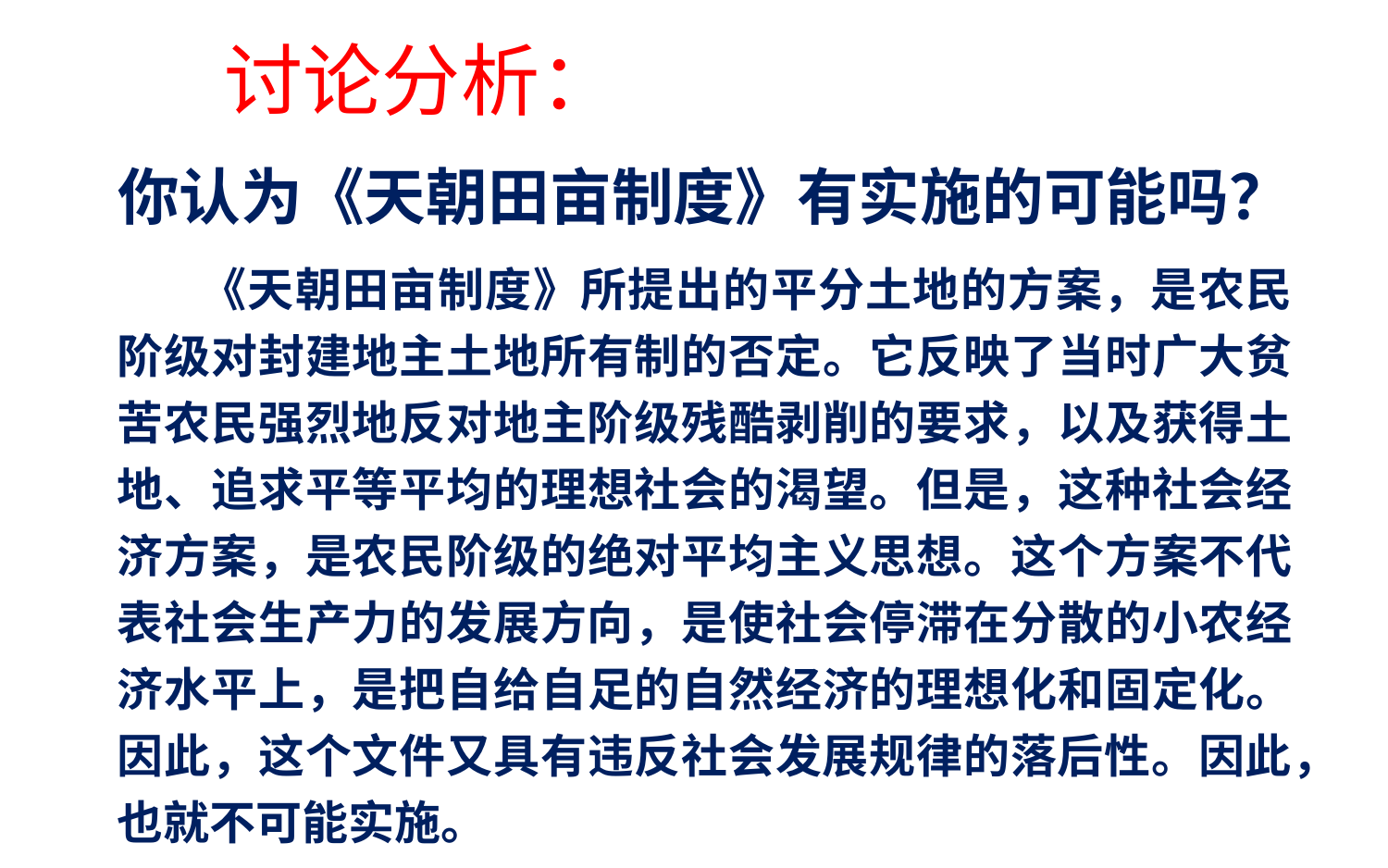

# 讨论分析：
你认为《天朝田亩制度》有实施的可能吗？

      《天朝田亩制度》所提出的平分土地的方案，是农民阶级对封建地主土地所有制的否定。它反映了当时广大贫苦农民强烈地反对地主阶级残酷剥削的要求，以及获得土地、追求平等平均的理想社会的渴望。但是，这种社会经济方案，是农民阶级的绝对平均主义思想。这个方案不代表社会生产力的发展方向，是使社会停滞在分散的小农经济水平上，是把自给自足的自然经济的理想化和固定化。因此，这个文件又具有违反社会发展规律的落后性。因此，也就不可能实施。